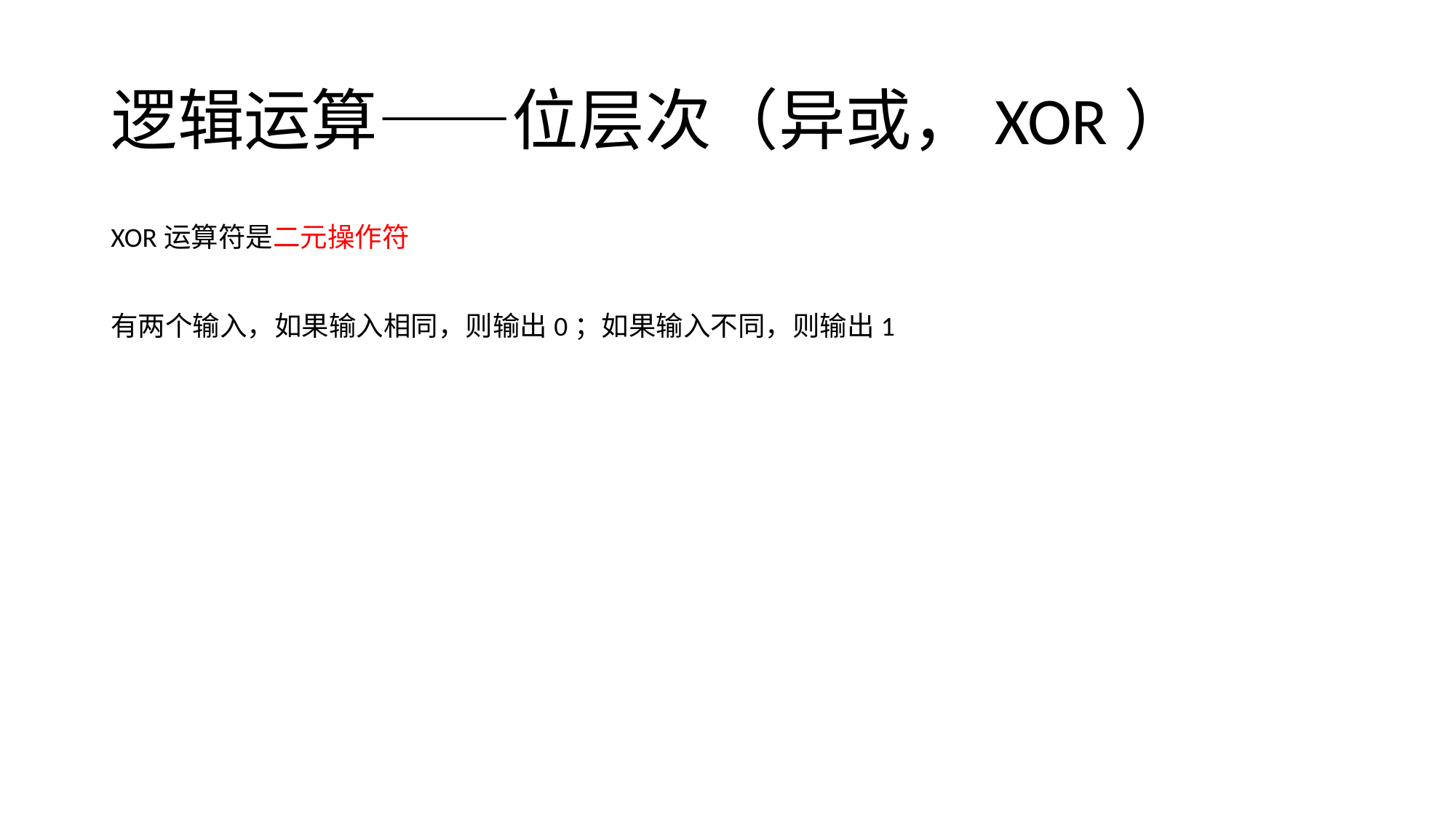

# 逻辑运算——位层次（异或，XOR）
XOR运算符是二元操作符

有两个输入，如果输入相同，则输出0；如果输入不同，则输出1